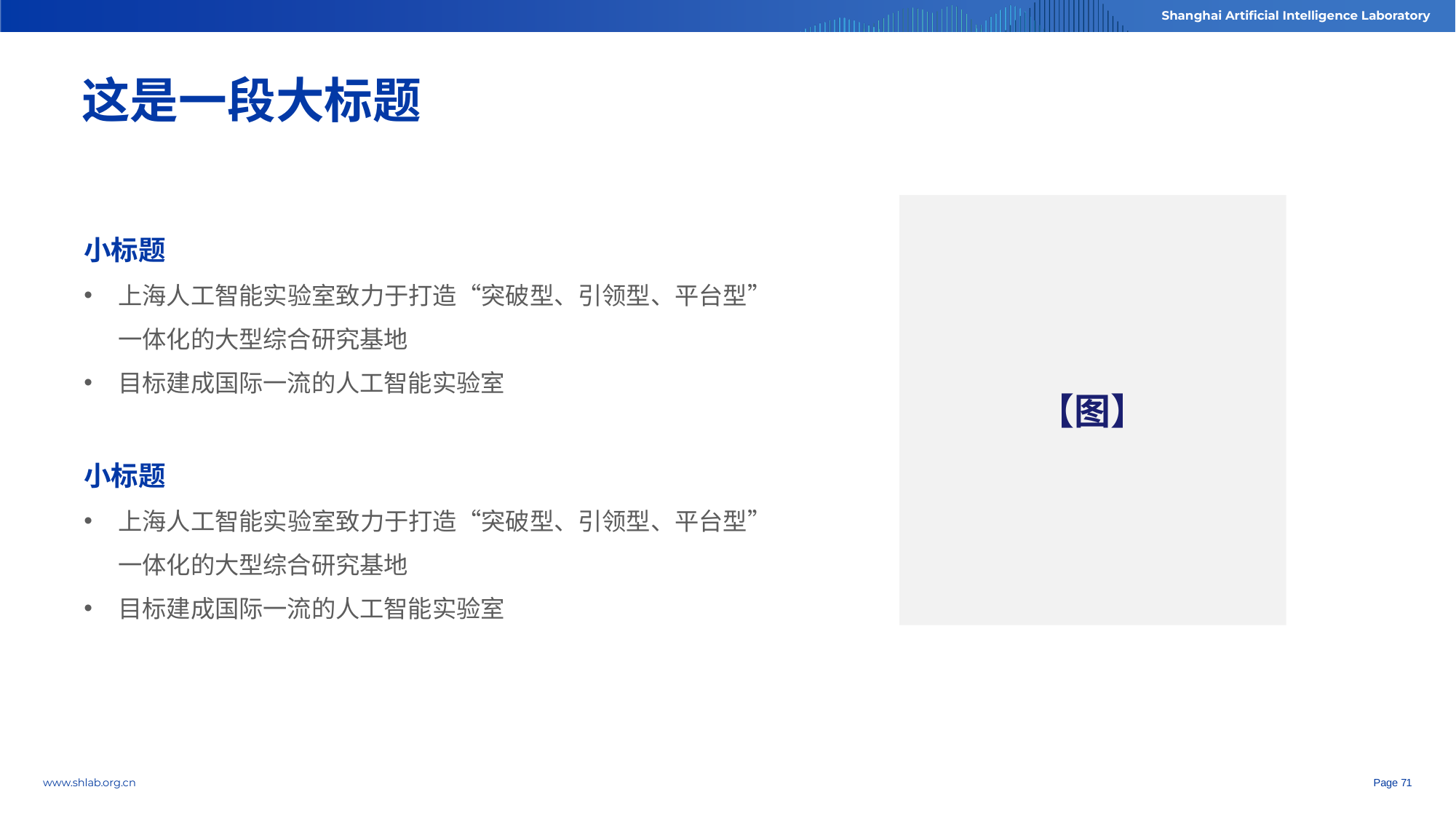

这是一段大标题
【图】
小标题
上海人工智能实验室致力于打造“突破型、引领型、平台型”一体化的大型综合研究基地
目标建成国际一流的人工智能实验室
小标题
上海人工智能实验室致力于打造“突破型、引领型、平台型”一体化的大型综合研究基地
目标建成国际一流的人工智能实验室